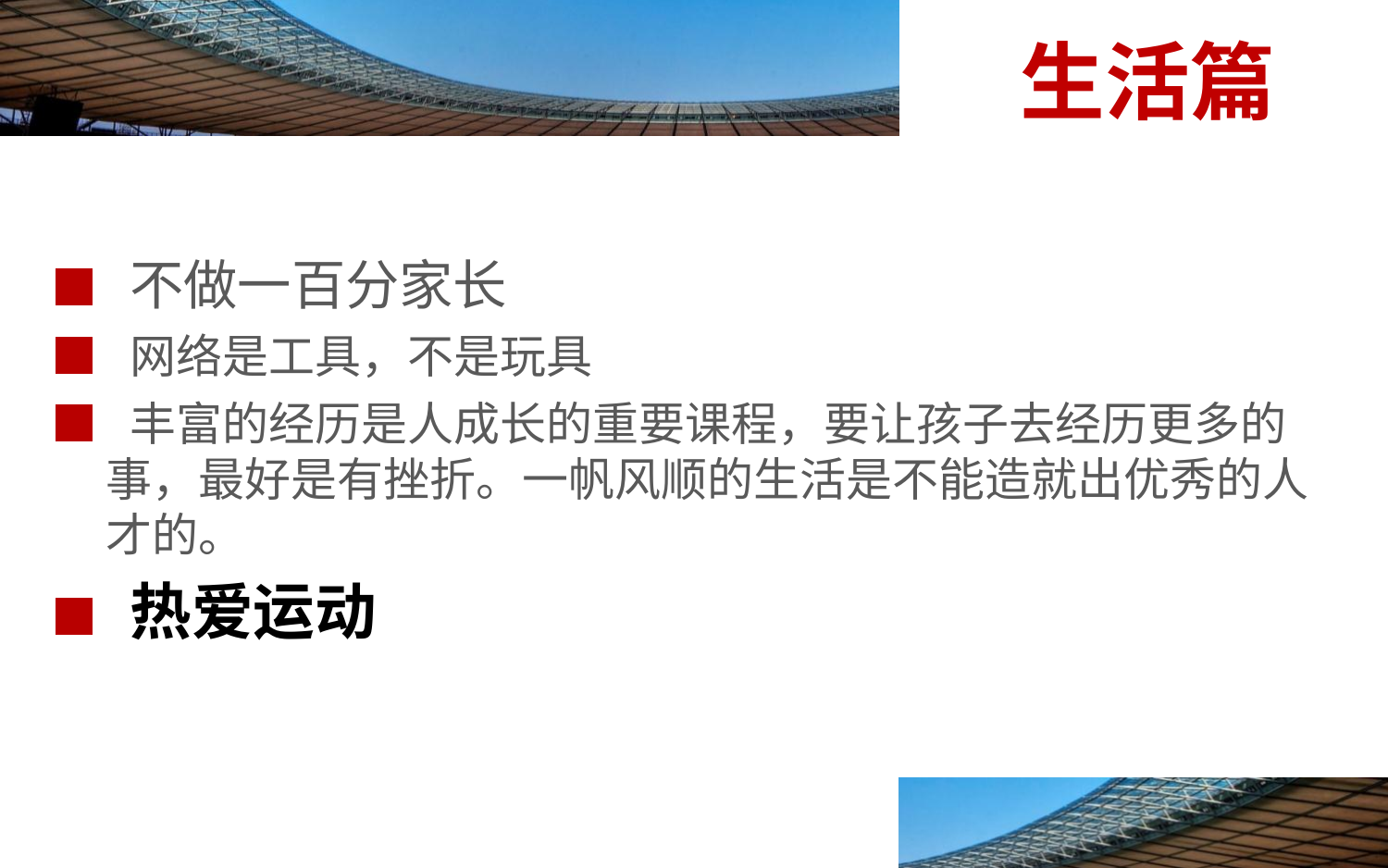

生活篇
■  不做一百分家长
■  网络是工具，不是玩具
■  丰富的经历是人成长的重要课程，要让孩子去经历更多的事，最好是有挫折。一帆风顺的生活是不能造就出优秀的人才的。
■  热爱运动